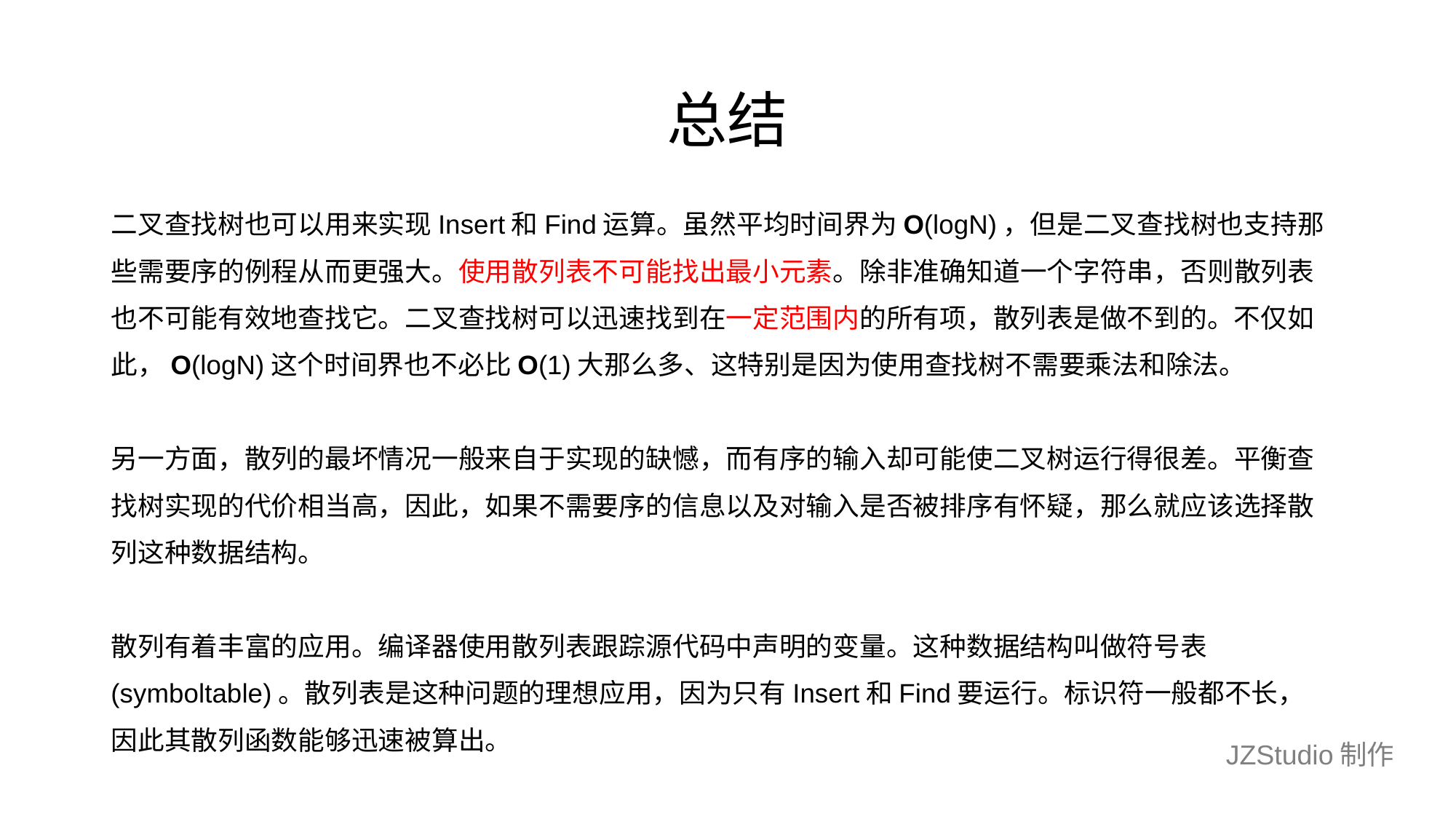

# 总结
二叉查找树也可以用来实现Insert和Find运算。虽然平均时间界为O(logN)，但是二叉查找树也支持那
些需要序的例程从而更强大。使用散列表不可能找出最小元素。除非准确知道一个字符串，否则散列表
也不可能有效地查找它。二叉查找树可以迅速找到在一定范围内的所有项，散列表是做不到的。不仅如
此，O(logN)这个时间界也不必比O(1)大那么多、这特别是因为使用查找树不需要乘法和除法。

另一方面，散列的最坏情况一般来自于实现的缺憾，而有序的输入却可能使二叉树运行得很差。平衡查
找树实现的代价相当高，因此，如果不需要序的信息以及对输入是否被排序有怀疑，那么就应该选择散
列这种数据结构。

散列有着丰富的应用。编译器使用散列表跟踪源代码中声明的变量。这种数据结构叫做符号表
(symboltable)。散列表是这种问题的理想应用，因为只有Insert和Find要运行。标识符一般都不长，
因此其散列函数能够迅速被算出。